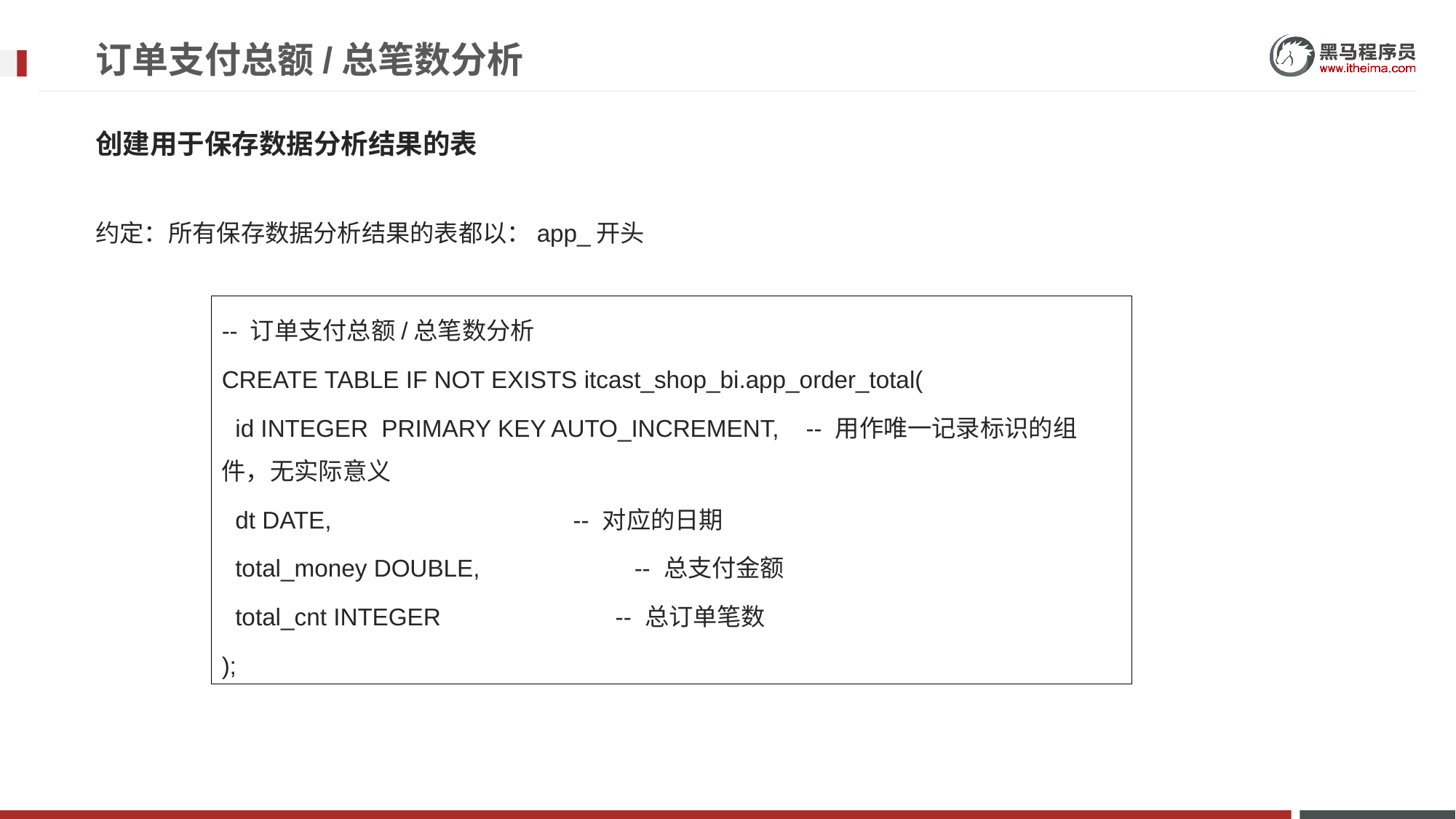

# 订单支付总额/总笔数分析
创建用于保存数据分析结果的表
约定：所有保存数据分析结果的表都以：app_开头
-- 订单支付总额/总笔数分析
CREATE TABLE IF NOT EXISTS itcast_shop_bi.app_order_total(
  id INTEGER  PRIMARY KEY AUTO_INCREMENT,    -- 用作唯一记录标识的组件，无实际意义
  dt DATE,                                    -- 对应的日期
  total_money DOUBLE,                       -- 总支付金额
  total_cnt INTEGER                          -- 总订单笔数
);